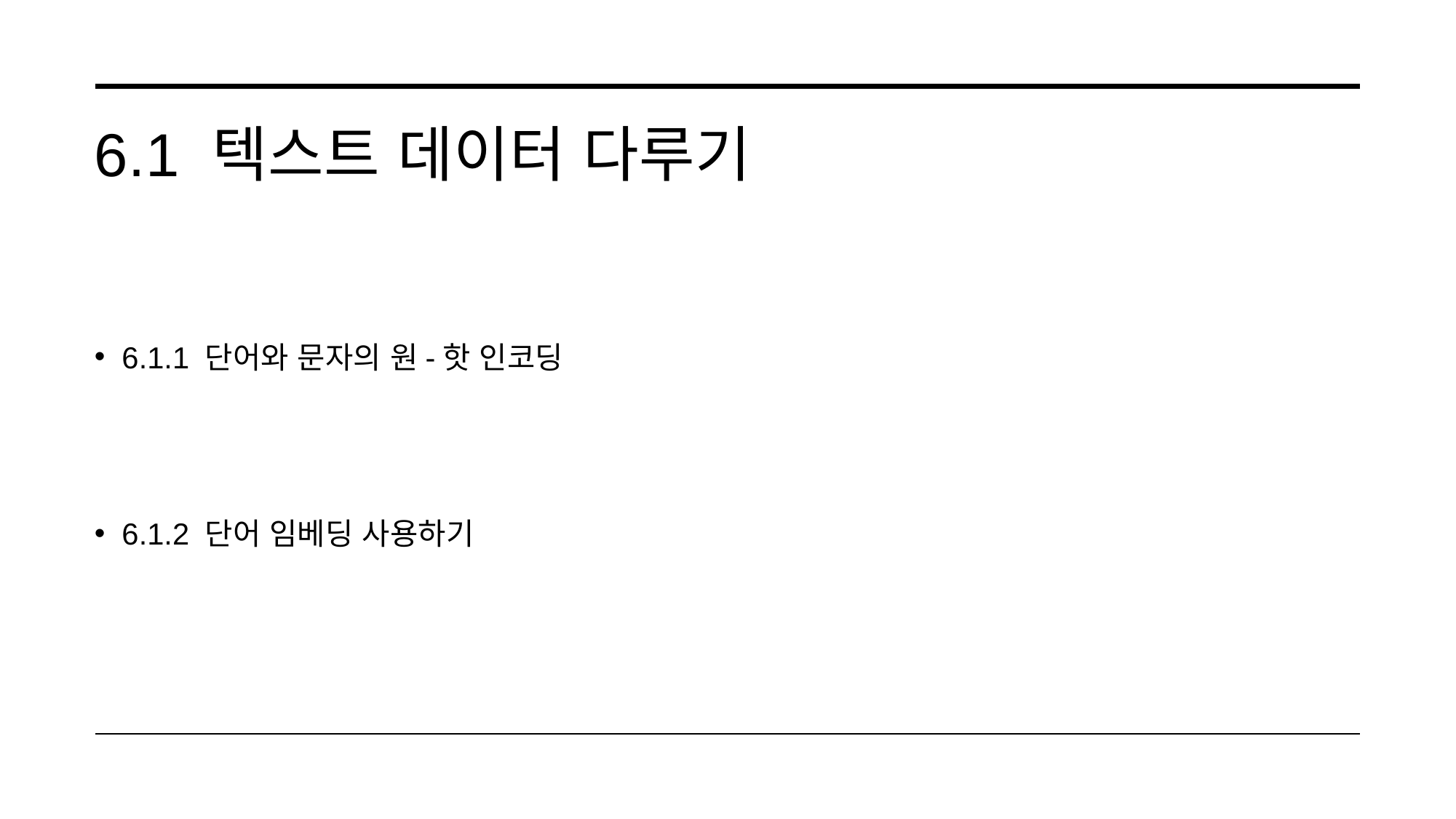

# 6.1 텍스트 데이터 다루기

6.1.1 단어와 문자의 원-핫 인코딩

6.1.2 단어 임베딩 사용하기